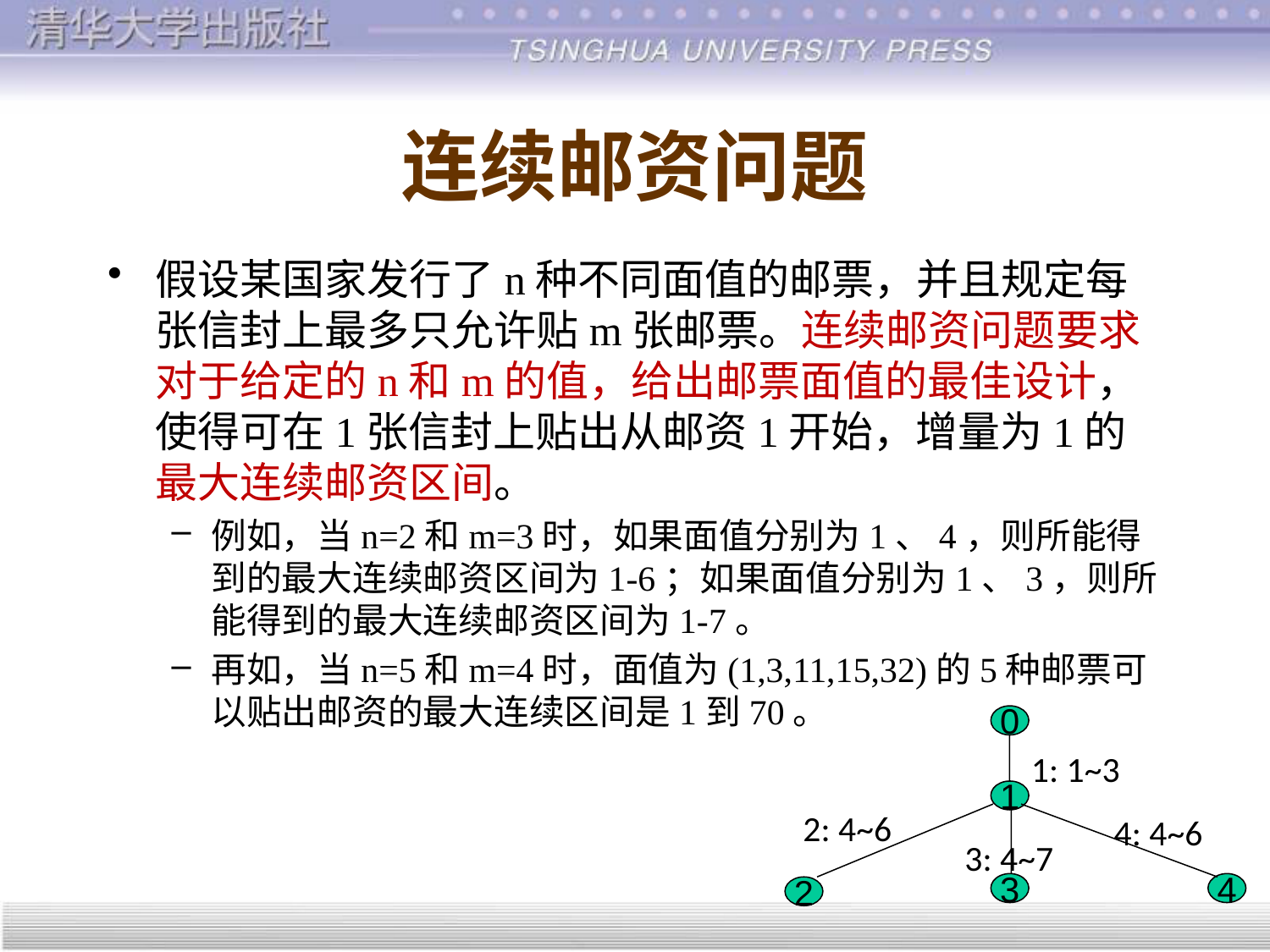

连续邮资问题
假设某国家发行了n种不同面值的邮票，并且规定每张信封上最多只允许贴m张邮票。连续邮资问题要求对于给定的n和m的值，给出邮票面值的最佳设计，使得可在1张信封上贴出从邮资1开始，增量为1的最大连续邮资区间。
例如，当n=2和m=3时，如果面值分别为1、4，则所能得到的最大连续邮资区间为1-6；如果面值分别为1、3，则所能得到的最大连续邮资区间为1-7。
再如，当n=5和m=4时，面值为(1,3,11,15,32)的5种邮票可以贴出邮资的最大连续区间是1到70。
0

1: 1~3
1
2: 4~6

4: 4~6

3: 4~7
3
4
2